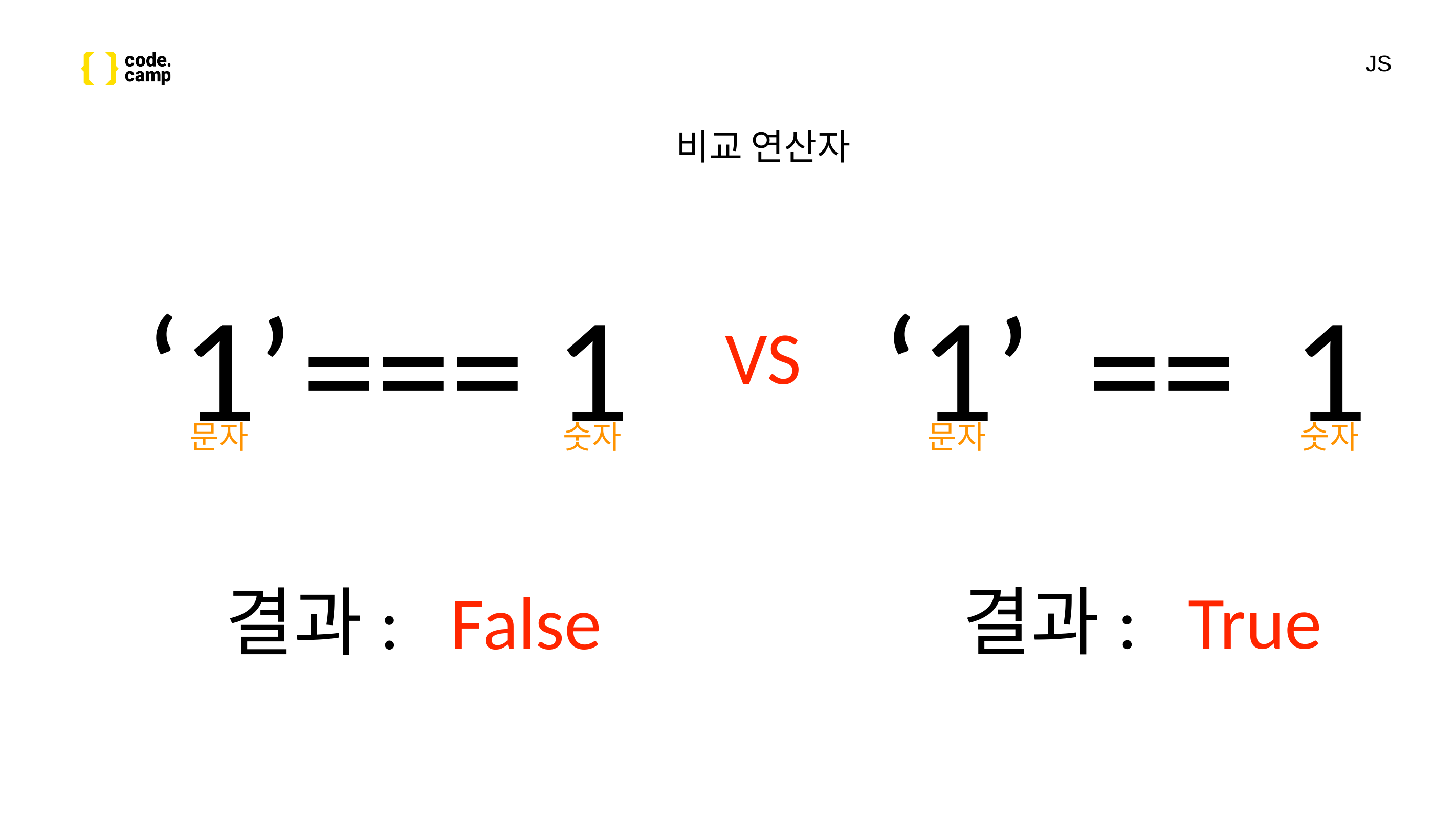

# JS

비교 연산자
‘1’
==
1
‘1’
===
1
VS
문자
숫자
문자
숫자
결과:   True
결과:   False